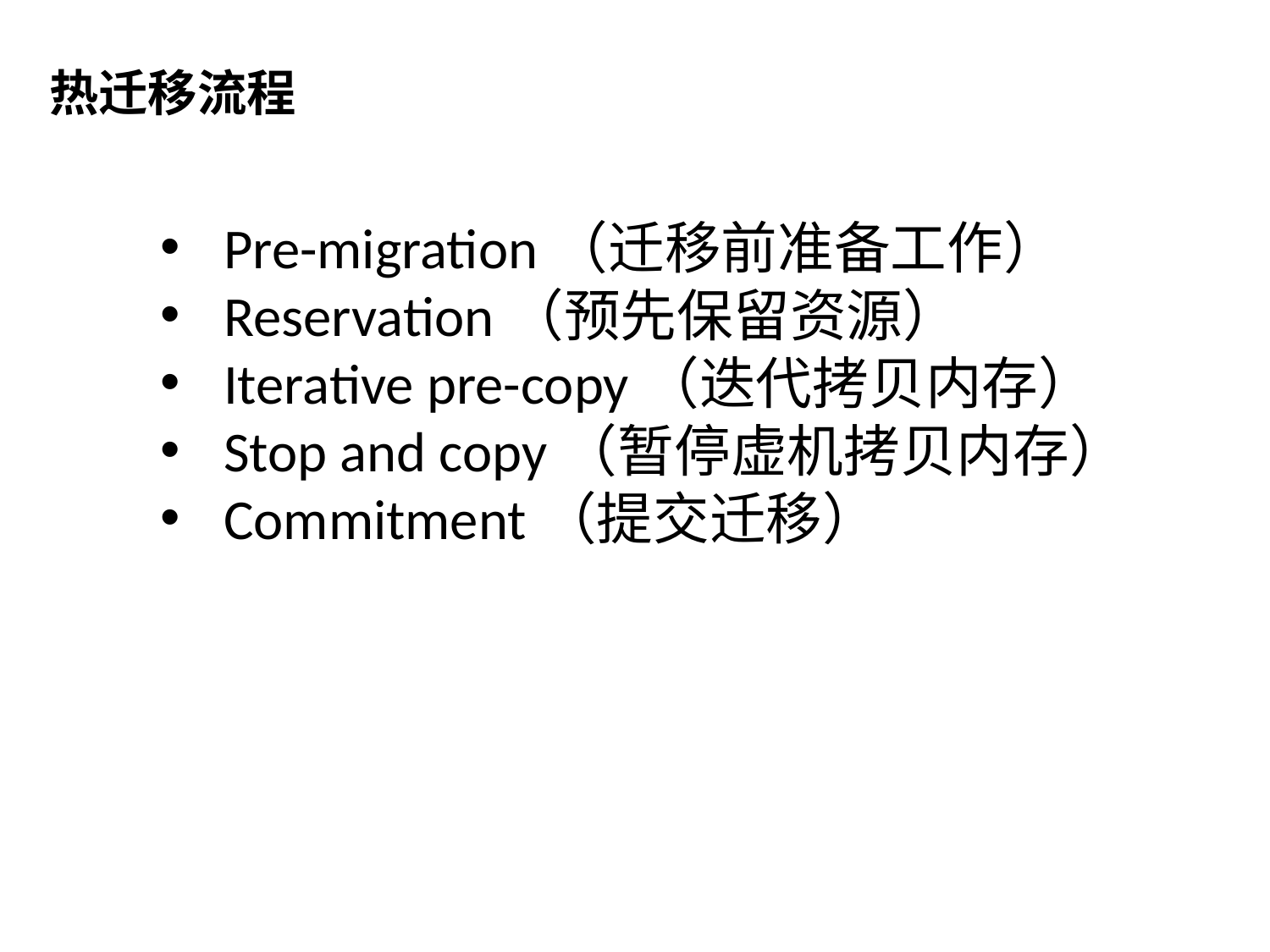

热迁移流程
Pre-migration（迁移前准备工作）
Reservation（预先保留资源）
Iterative pre-copy（迭代拷贝内存）
Stop and copy（暂停虚机拷贝内存）
Commitment（提交迁移）